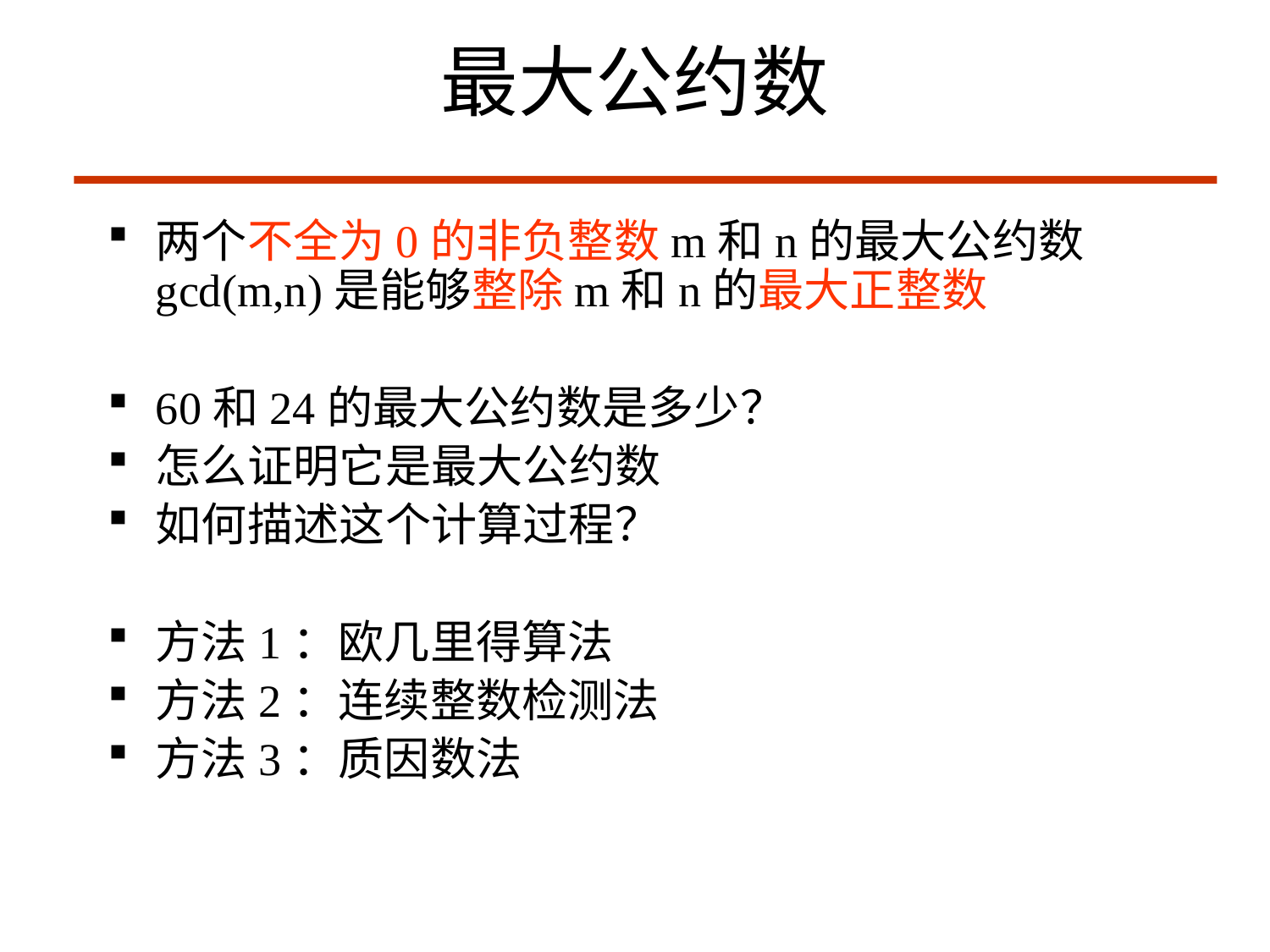

# 最大公约数
两个不全为0的非负整数m和n的最大公约数gcd(m,n)是能够整除m和n的最大正整数

60和24的最大公约数是多少？
怎么证明它是最大公约数
如何描述这个计算过程？

方法1：欧几里得算法
方法2：连续整数检测法
方法3：质因数法